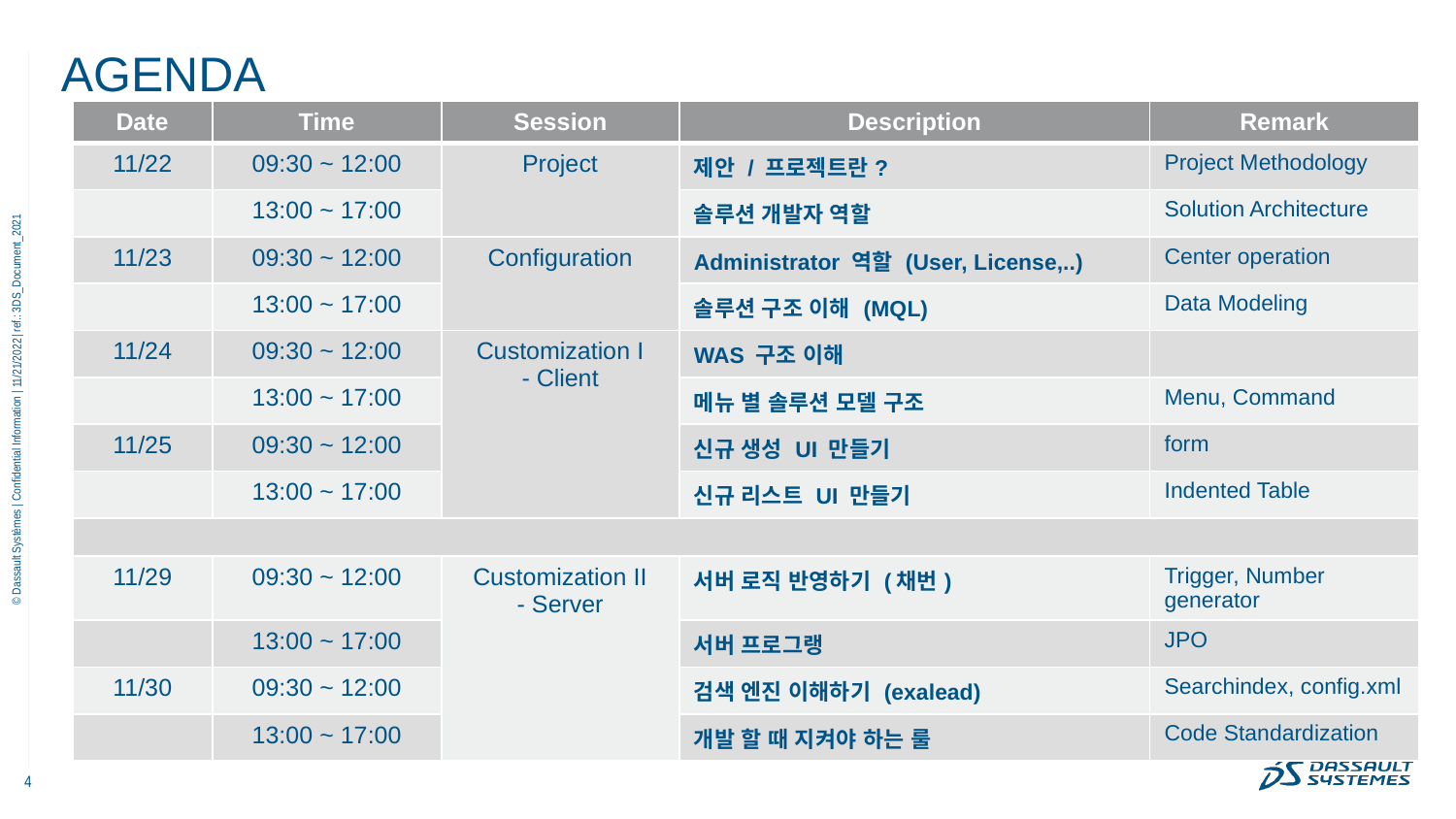

# Agenda
| Date | Time | Session | Description | Remark |
| --- | --- | --- | --- | --- |
| 11/22 | 09:30 ~ 12:00 | Project | 제안 / 프로젝트란? | Project Methodology |
|  | 13:00 ~ 17:00 |  | 솔루션 개발자 역할 | Solution Architecture |
| 11/23 | 09:30 ~ 12:00 | Configuration | Administrator 역할 (User, License,..) | Center operation |
|  | 13:00 ~ 17:00 |  | 솔루션 구조 이해 (MQL) | Data Modeling |
| 11/24 | 09:30 ~ 12:00 | Customization I - Client | WAS 구조 이해 |  |
|  | 13:00 ~ 17:00 |  | 메뉴 별 솔루션 모델 구조 | Menu, Command |
| 11/25 | 09:30 ~ 12:00 |  | 신규 생성 UI 만들기 | form |
|  | 13:00 ~ 17:00 |  | 신규 리스트 UI 만들기 | Indented Table |
|  |  |  |  |  |
| 11/29 | 09:30 ~ 12:00 | Customization II - Server | 서버 로직 반영하기 (채번) | Trigger, Number generator |
|  | 13:00 ~ 17:00 |  | 서버 프로그랭 | JPO |
| 11/30 | 09:30 ~ 12:00 |  | 검색 엔진 이해하기 (exalead) | Searchindex, config.xml |
|  | 13:00 ~ 17:00 |  | 개발 할 때 지켜야 하는 룰 | Code Standardization |
11/21/2022